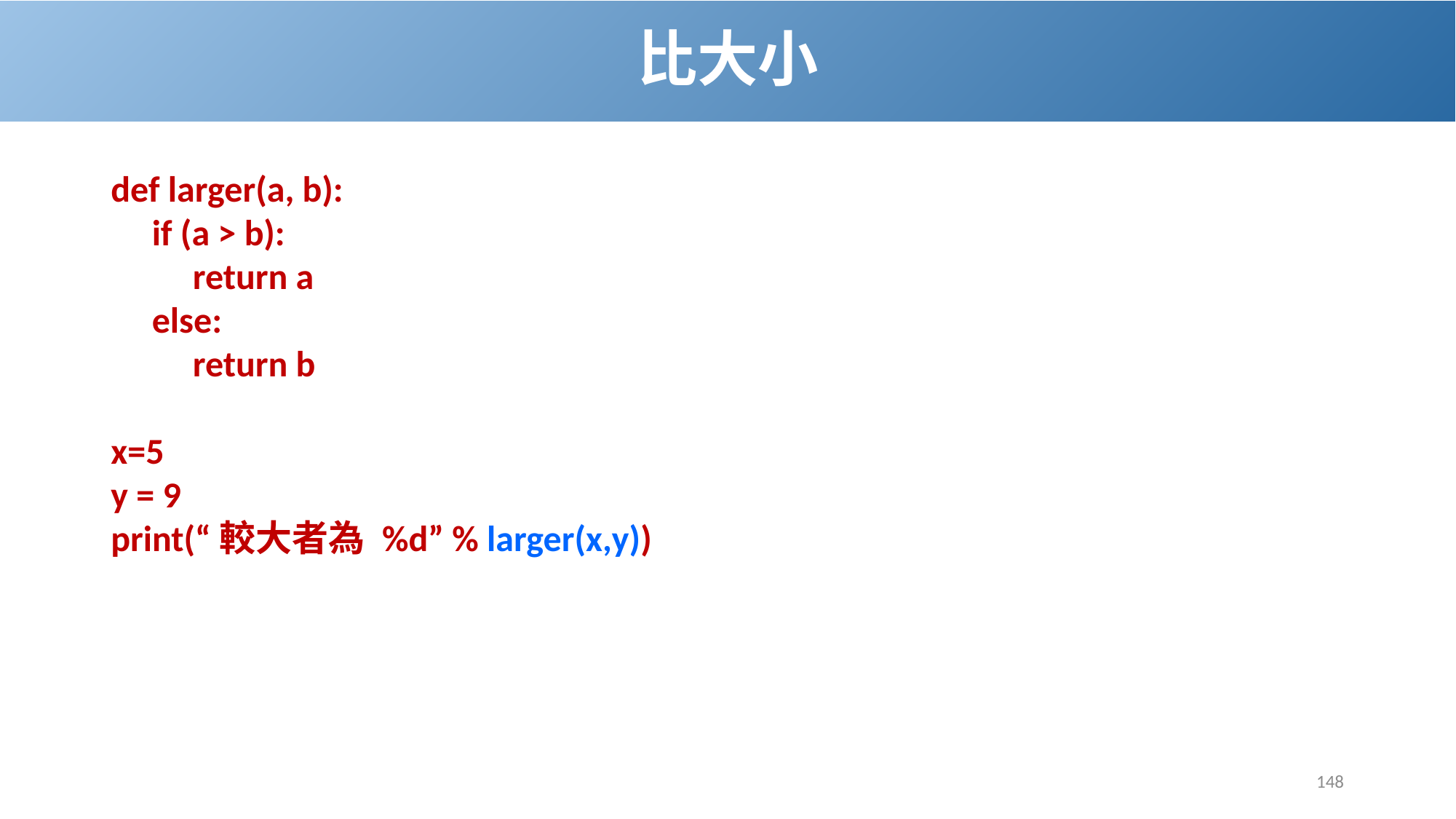

# 比大小
def larger(a, b):
     if (a > b):
          return a
     else:
          return b

x=5
y = 9
print(“較大者為 %d” % larger(x,y))
148